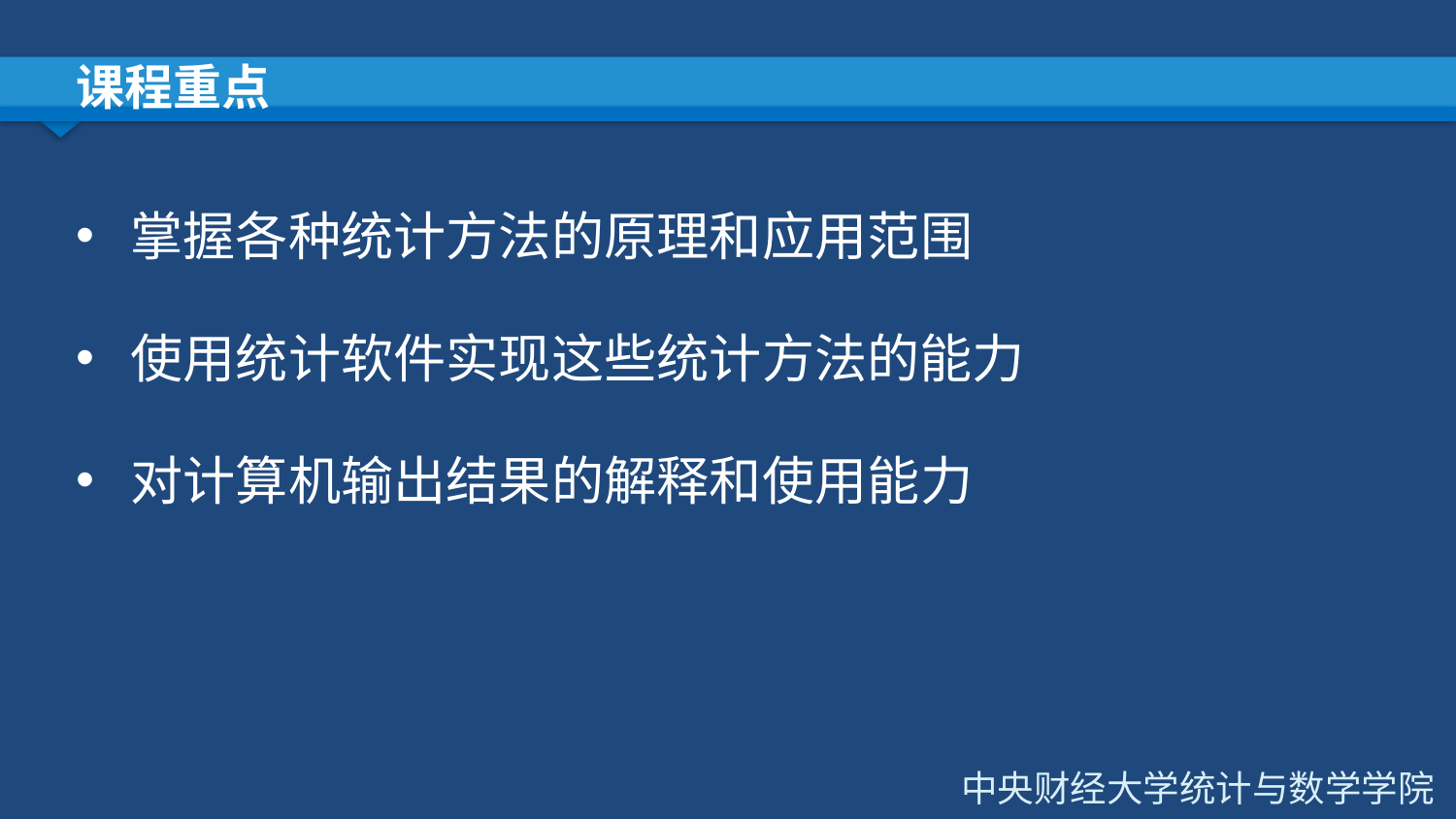

# 课程重点
掌握各种统计方法的原理和应用范围
使用统计软件实现这些统计方法的能力
对计算机输出结果的解释和使用能力